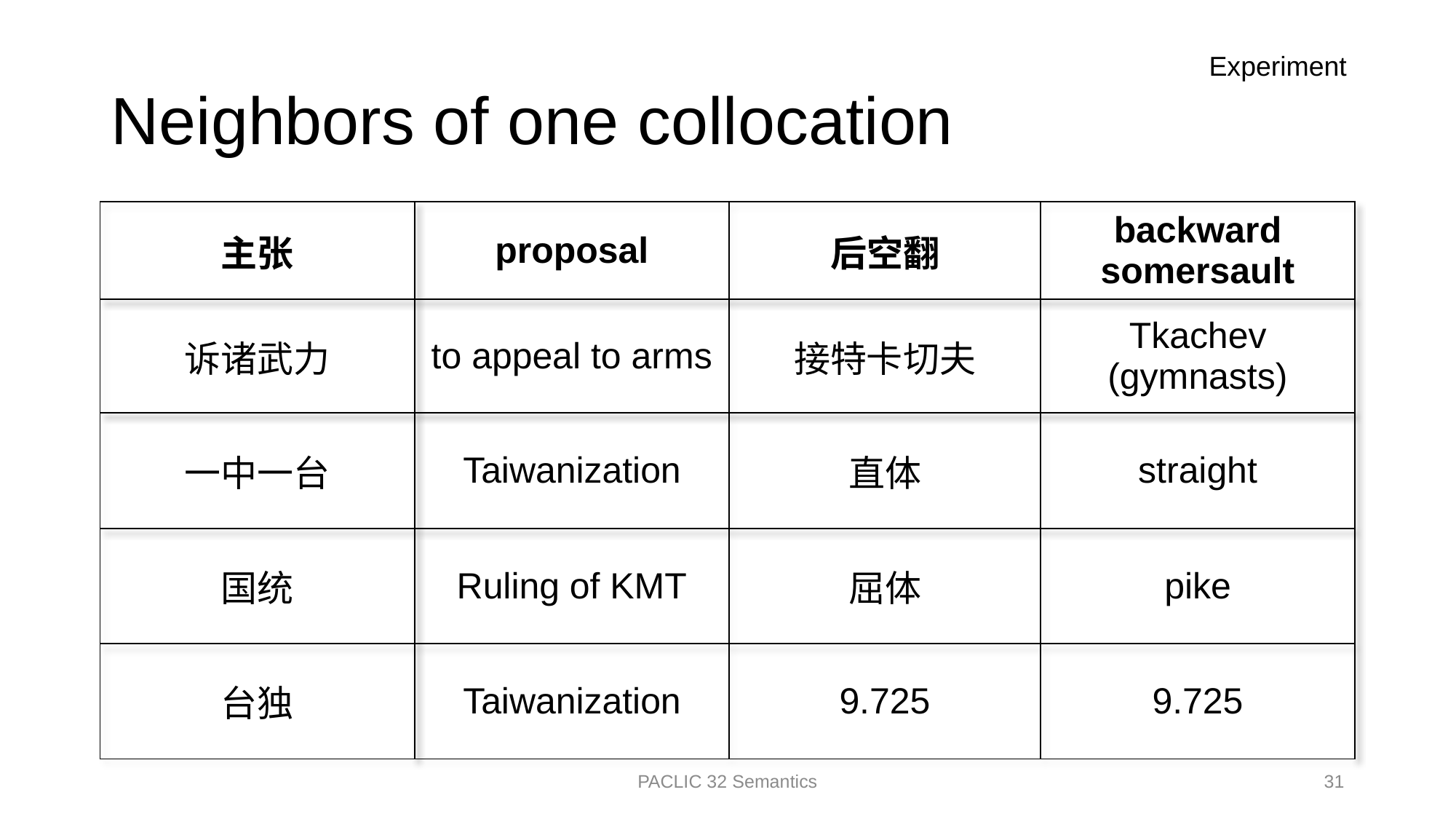

# Neighbors of one collocation
Experiment
| 主张 | proposal | 后空翻 | backward somersault |
| --- | --- | --- | --- |
| 诉诸武力 | to appeal to arms | 接特卡切夫 | Tkachev (gymnasts) |
| 一中一台 | Taiwanization | 直体 | straight |
| 国统 | Ruling of KMT | 屈体 | pike |
| 台独 | Taiwanization | 9.725 | 9.725 |
PACLIC 32 Semantics
31